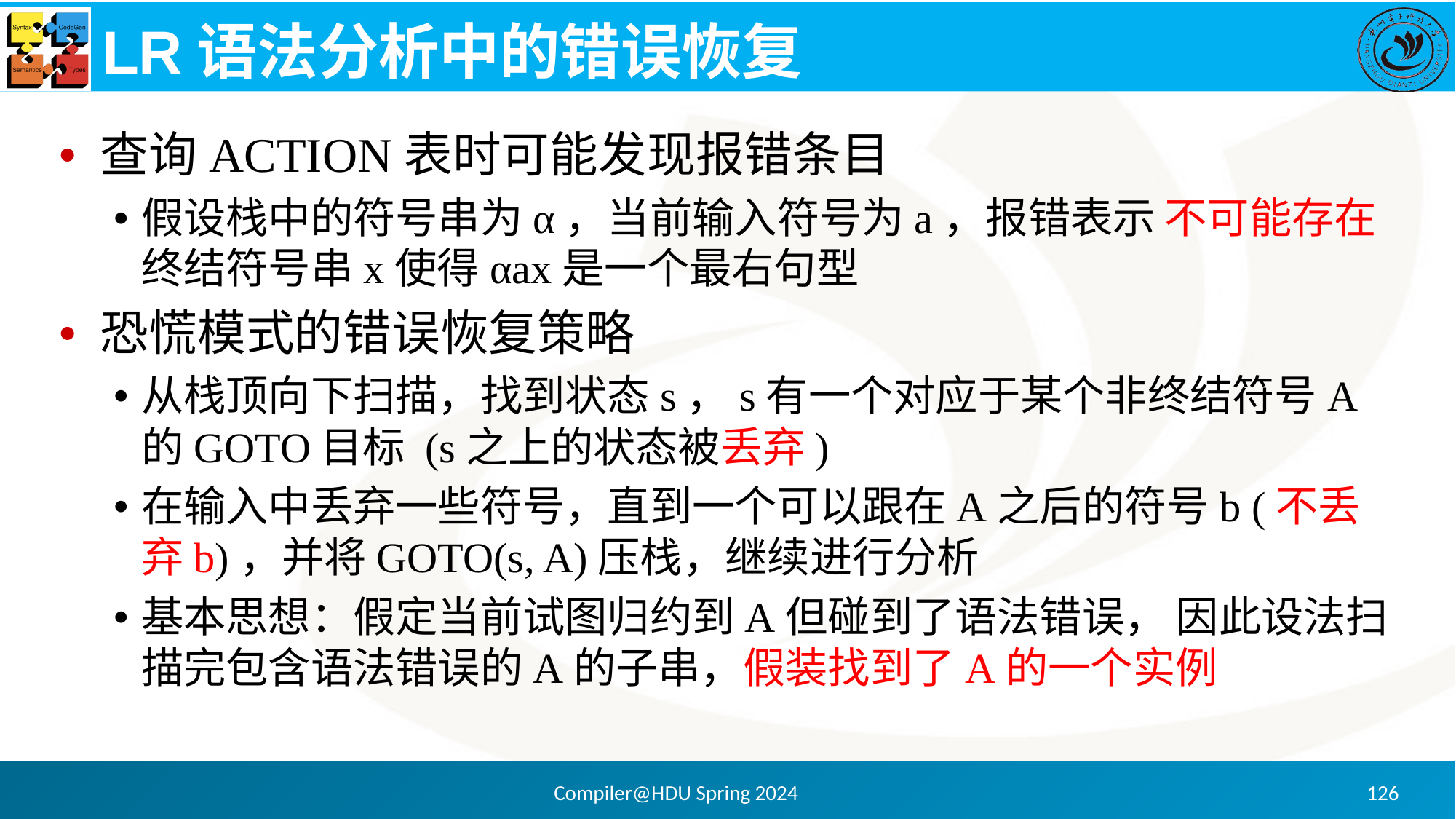

# LR语法分析中的错误恢复
查询ACTION表时可能发现报错条目
假设栈中的符号串为α，当前输入符号为a，报错表示 不可能存在终结符号串x使得αax是一个最右句型
恐慌模式的错误恢复策略
从栈顶向下扫描，找到状态s，s有一个对应于某个非终结符号A的GOTO目标 (s之上的状态被丢弃)
在输入中丢弃一些符号，直到一个可以跟在A之后的符号b (不丢弃b)，并将GOTO(s, A)压栈，继续进行分析
基本思想：假定当前试图归约到A但碰到了语法错误， 因此设法扫描完包含语法错误的A的子串，假装找到了A的一个实例
Compiler@HDU Spring 2024
126